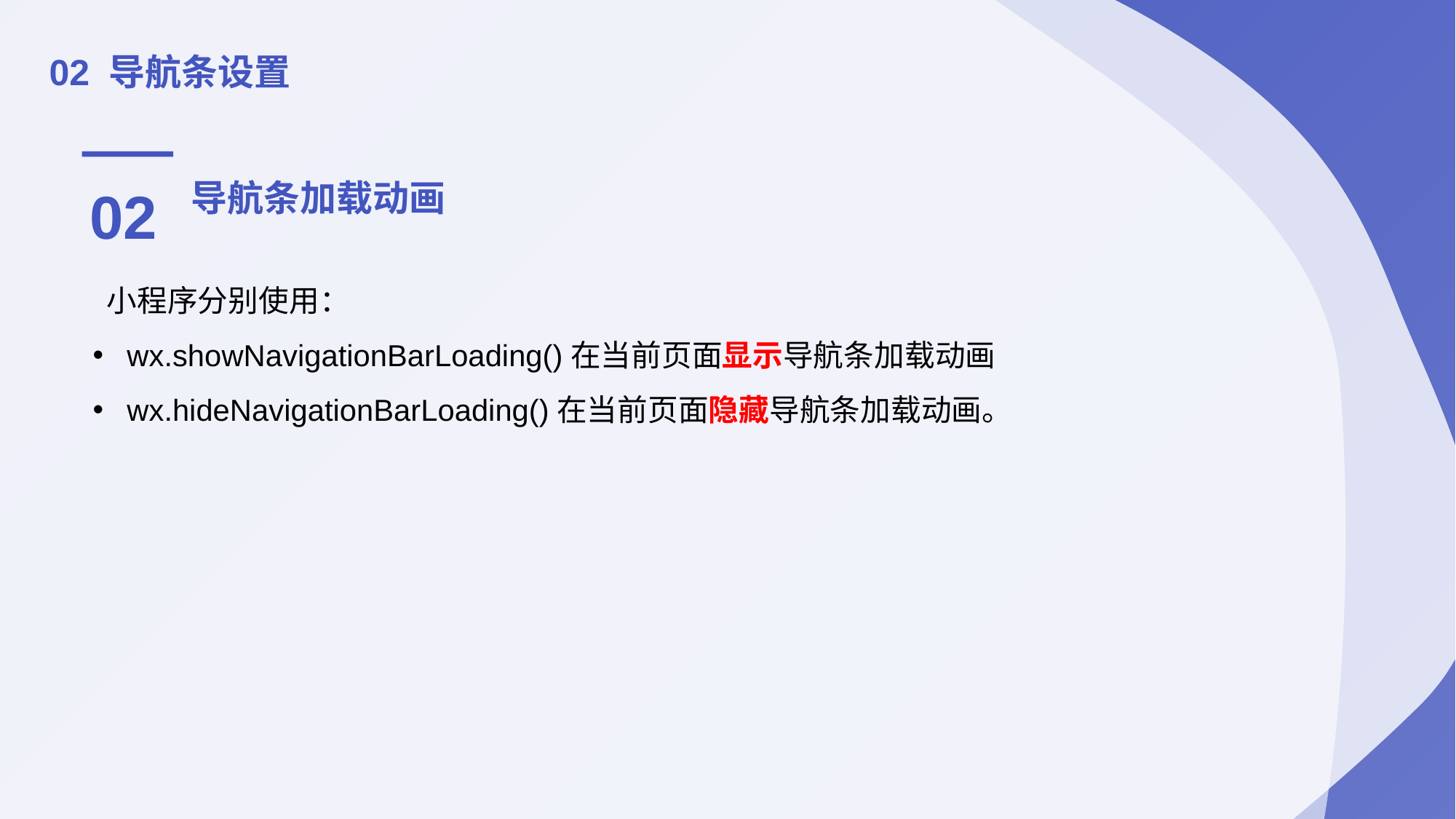

02 导航条设置
02

导航条加载动画
 小程序分别使用：
wx.showNavigationBarLoading()在当前页面显示导航条加载动画
wx.hideNavigationBarLoading()在当前页面隐藏导航条加载动画。